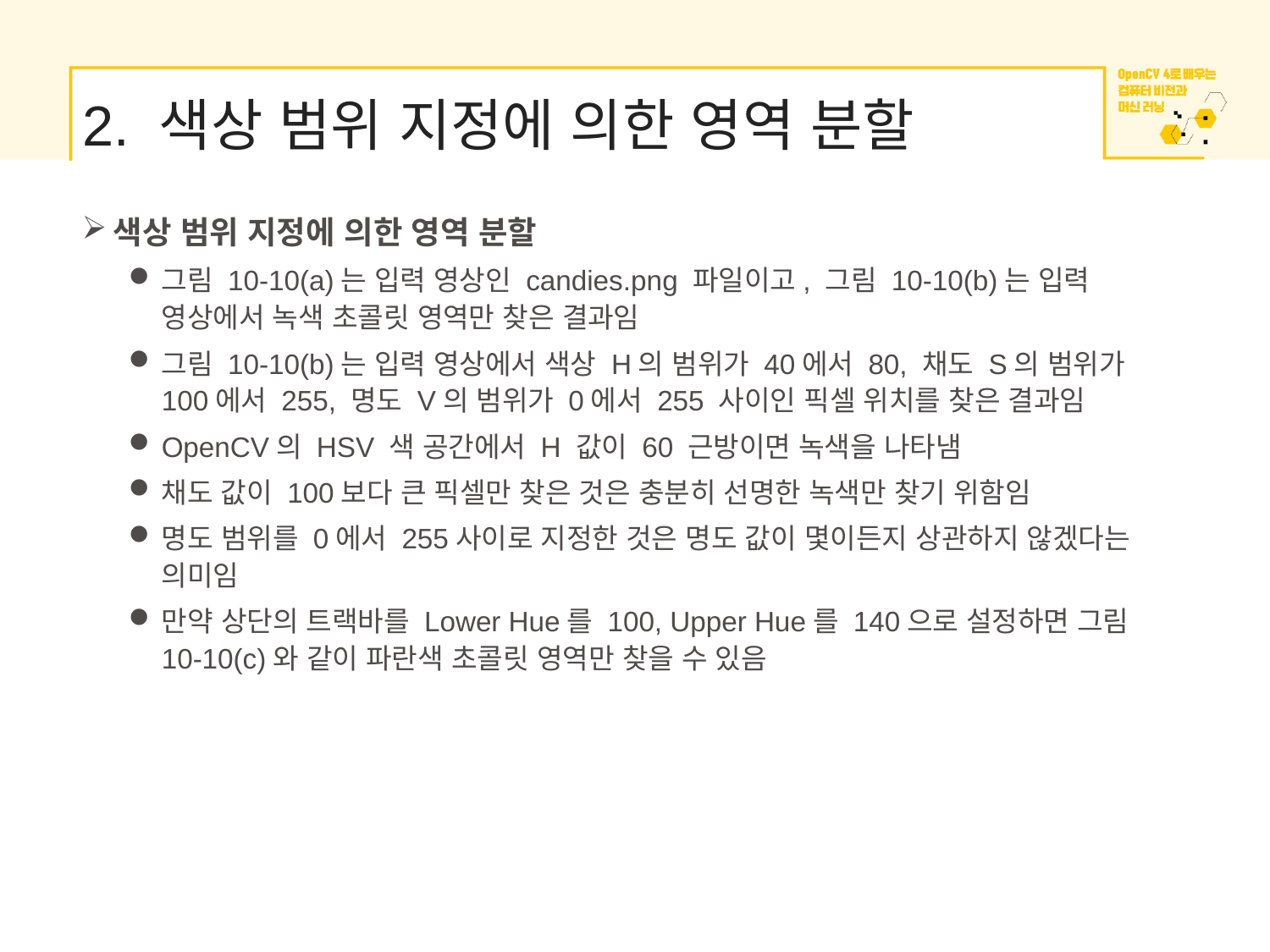

# 2. 색상 범위 지정에 의한 영역 분할
색상 범위 지정에 의한 영역 분할
그림 10-10(a)는 입력 영상인 candies.png 파일이고, 그림 10-10(b)는 입력 영상에서 녹색 초콜릿 영역만 찾은 결과임
그림 10-10(b)는 입력 영상에서 색상 H의 범위가 40에서 80, 채도 S의 범위가 100에서 255, 명도 V의 범위가 0에서 255 사이인 픽셀 위치를 찾은 결과임
OpenCV의 HSV 색 공간에서 H 값이 60 근방이면 녹색을 나타냄
채도 값이 100보다 큰 픽셀만 찾은 것은 충분히 선명한 녹색만 찾기 위함임
명도 범위를 0에서 255사이로 지정한 것은 명도 값이 몇이든지 상관하지 않겠다는 의미임
만약 상단의 트랙바를 Lower Hue를 100, Upper Hue를 140으로 설정하면 그림 10-10(c)와 같이 파란색 초콜릿 영역만 찾을 수 있음